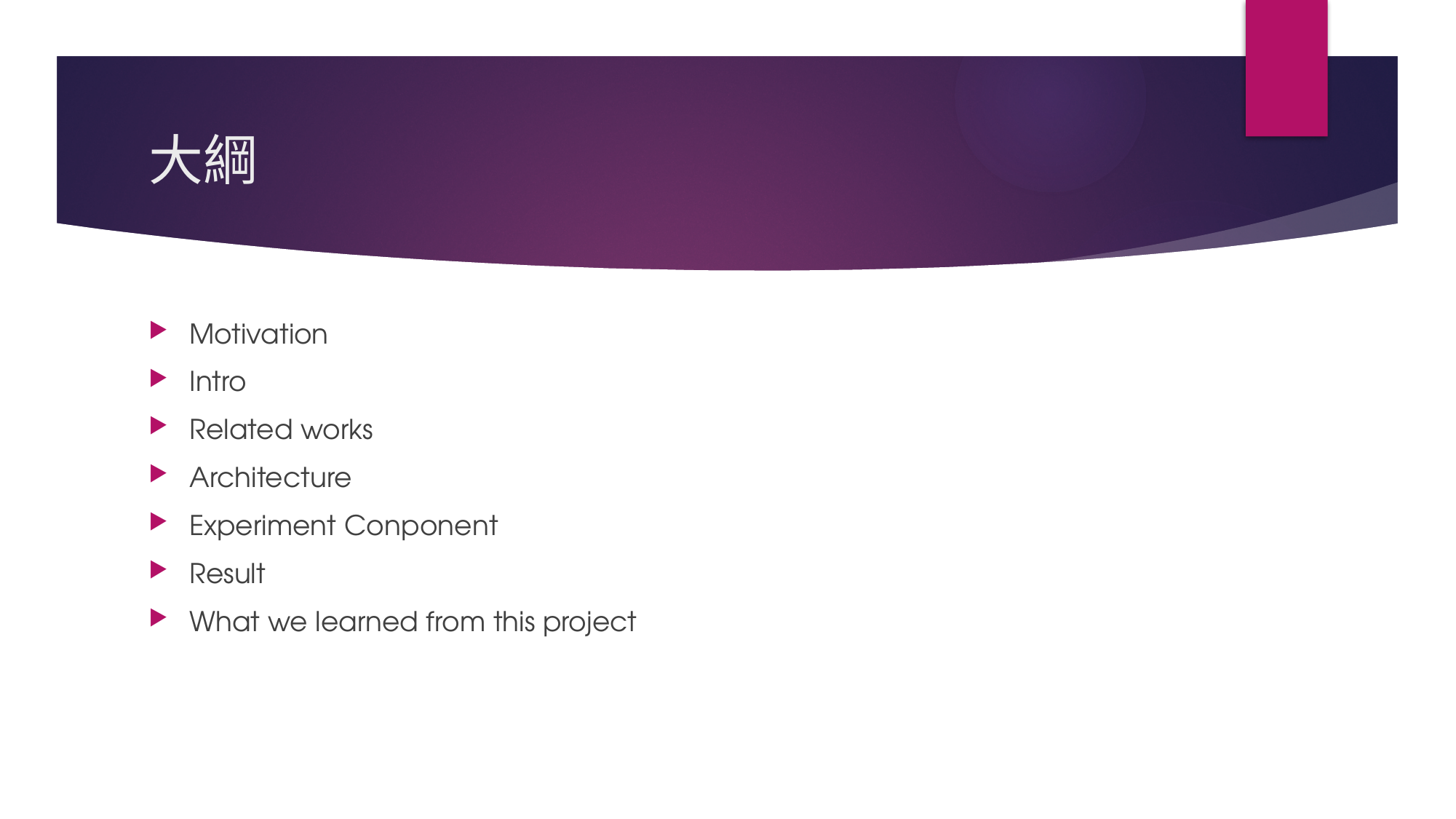

# 大綱
Motivation
Intro
Related works
Architecture
Experiment Conponent
Result
What we learned from this project